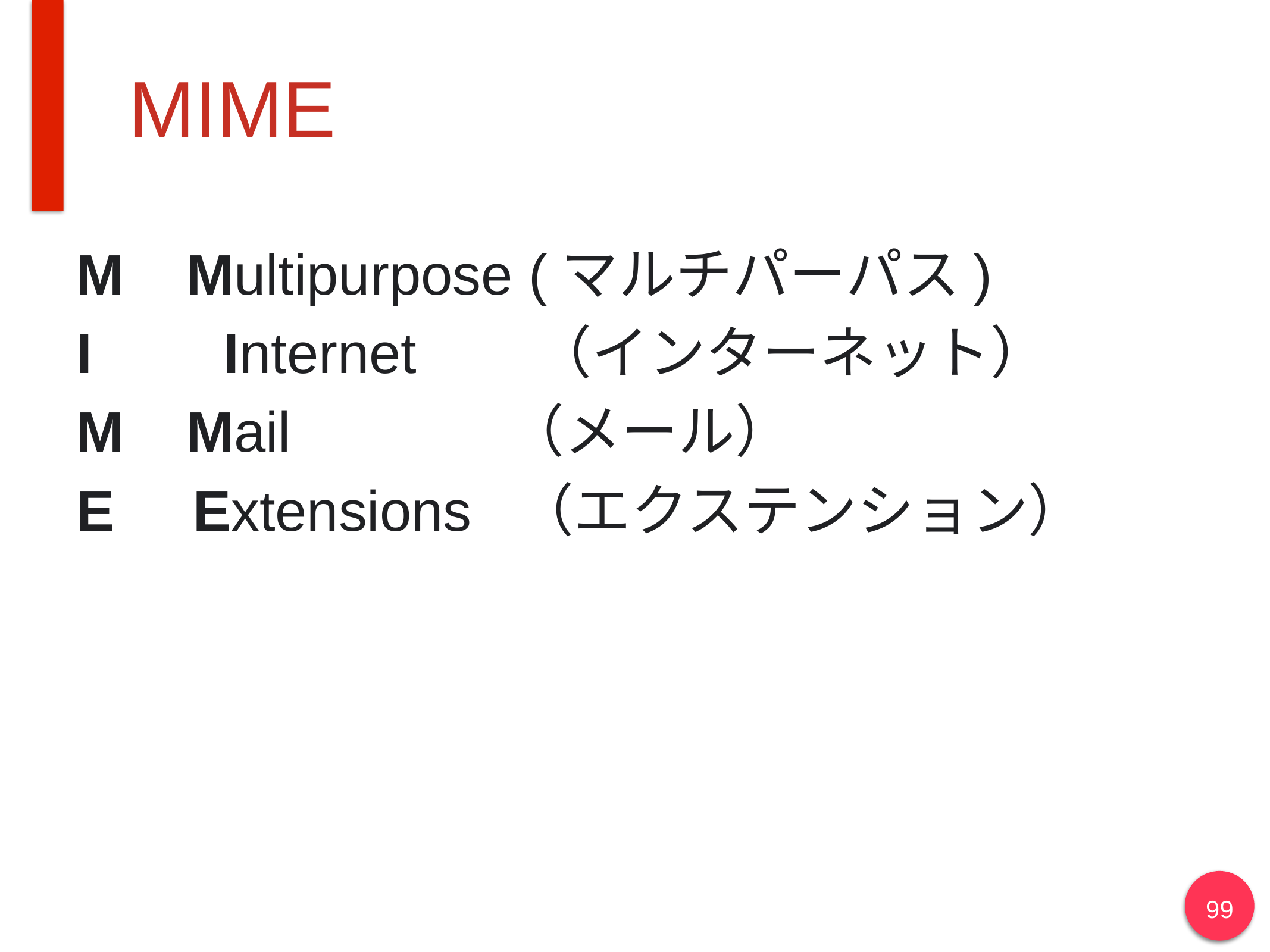

# MIME
M    Multipurpose (マルチパーパス)
I　   Internet 　  （インターネット）
M    Mail　　　  （メール）
E     Extensions  （エクステンション）
99